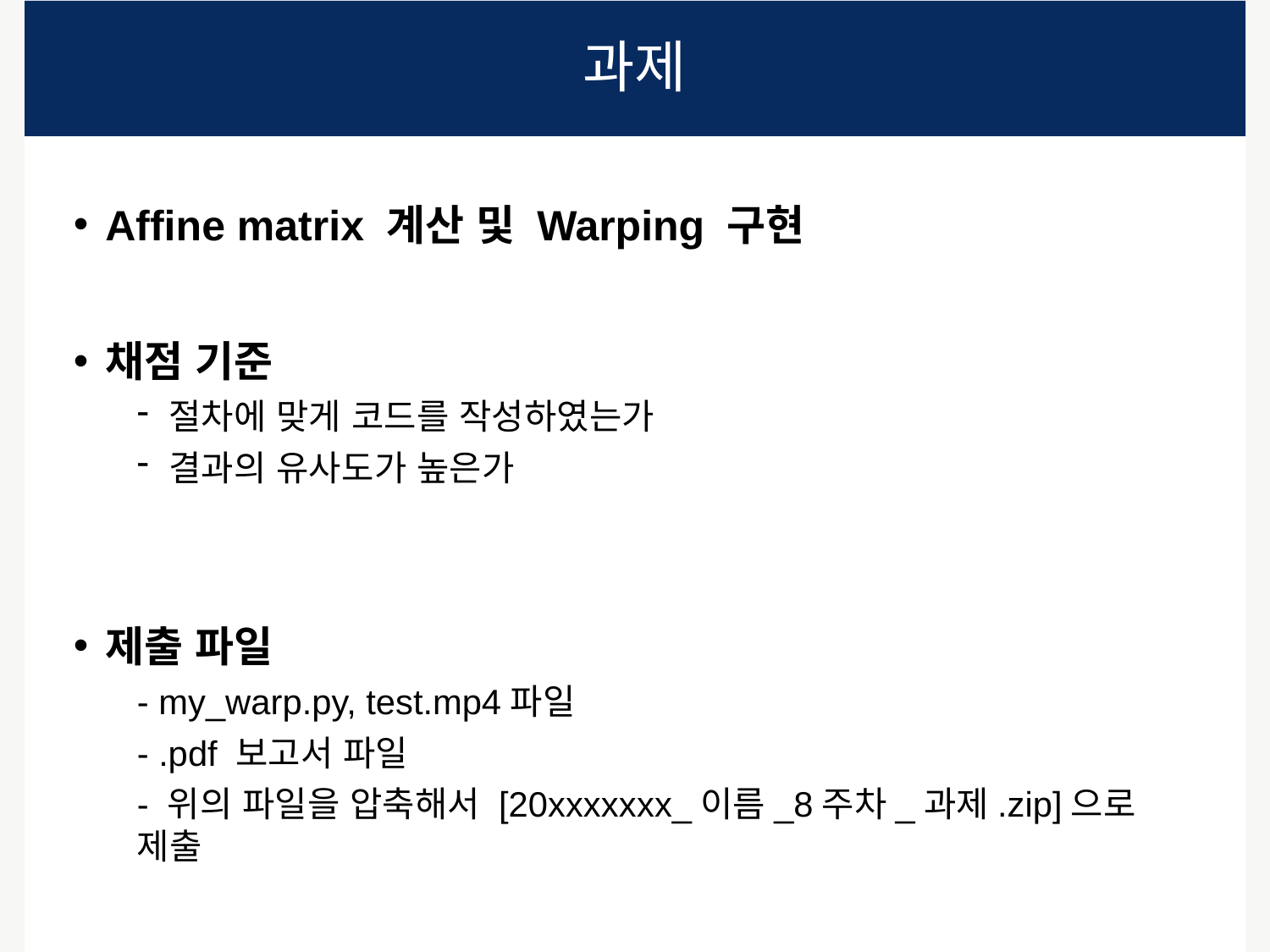

# 과제
Affine matrix 계산 및 Warping 구현

채점 기준
절차에 맞게 코드를 작성하였는가
결과의 유사도가 높은가

제출 파일
- my_warp.py, test.mp4파일
- .pdf 보고서 파일
- 위의 파일을 압축해서 [20xxxxxxx_이름_8주차_과제.zip]으로 제출